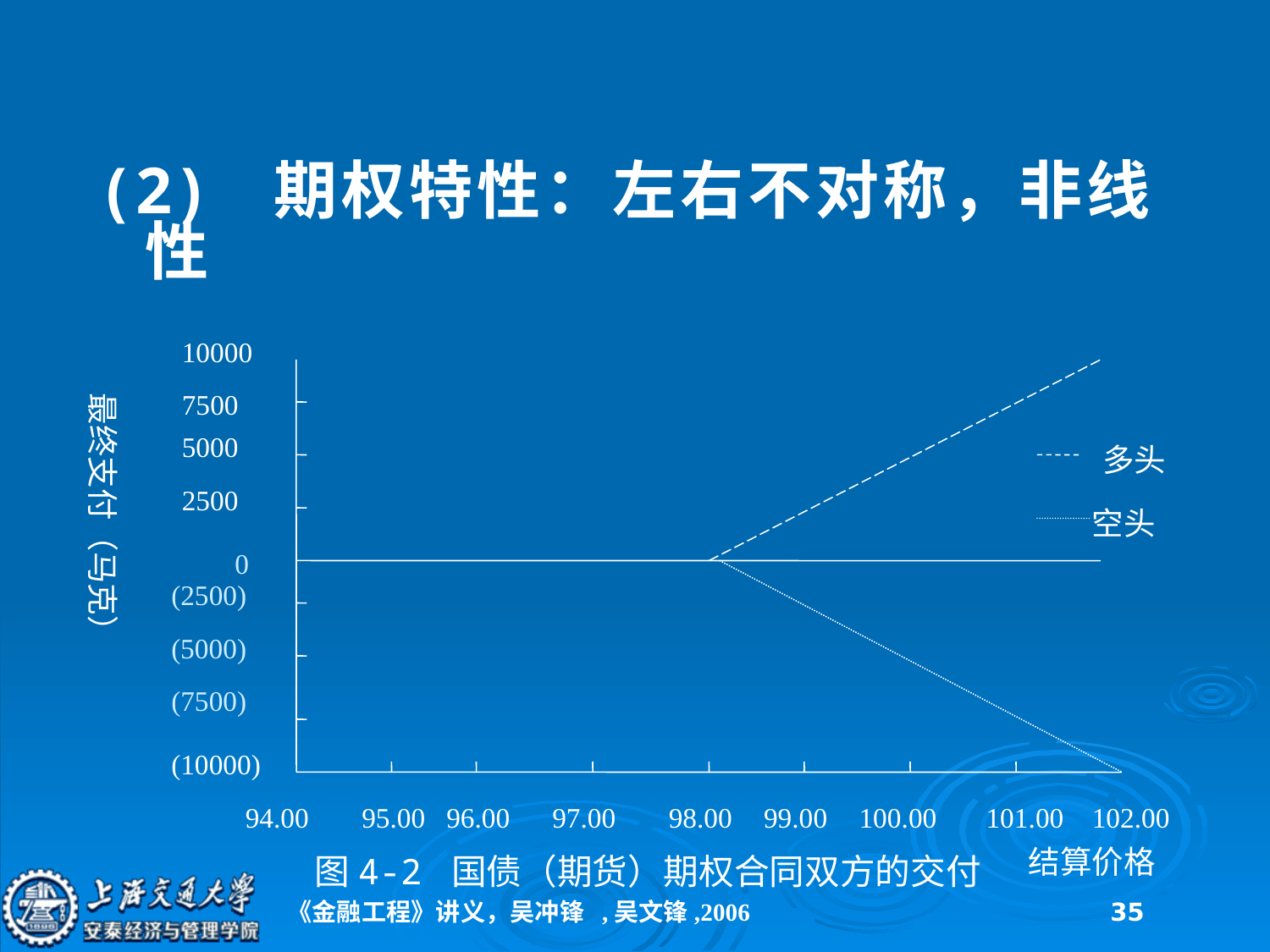

(2) 期权特性：左右不对称，非线性
10000
最终支付（马克）

7500

5000
多头

2500
空头

0

(2500)

(5000)

(7500)

(10000)

94.00
95.00
96.00
97.00
98.00
99.00
100.00
101.00
102.00
结算价格
图4-2 国债（期货）期权合同双方的交付